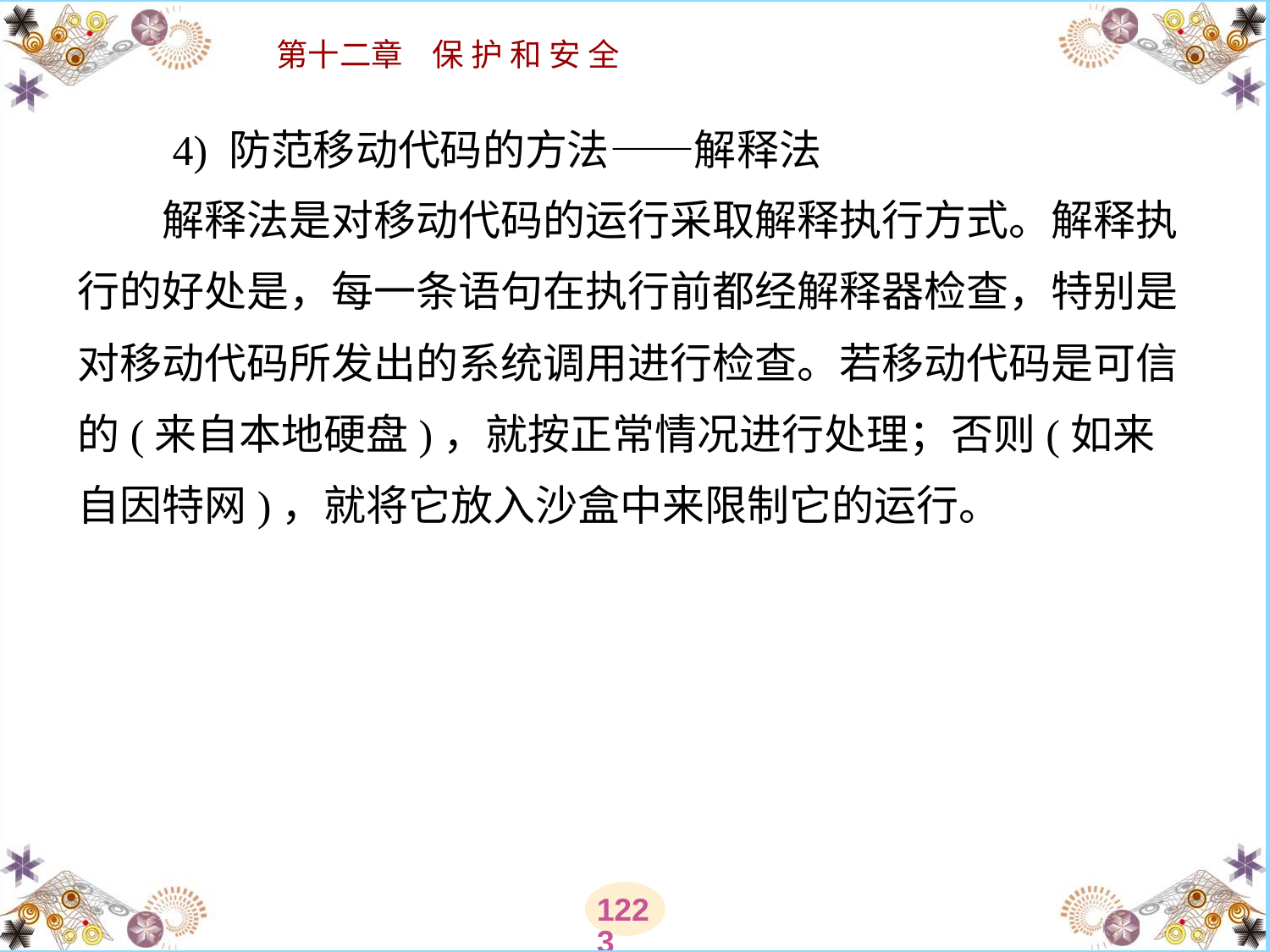

# 4) 防范移动代码的方法——解释法 　　解释法是对移动代码的运行采取解释执行方式。解释执行的好处是，每一条语句在执行前都经解释器检查，特别是对移动代码所发出的系统调用进行检查。若移动代码是可信的(来自本地硬盘)，就按正常情况进行处理；否则(如来自因特网)，就将它放入沙盒中来限制它的运行。